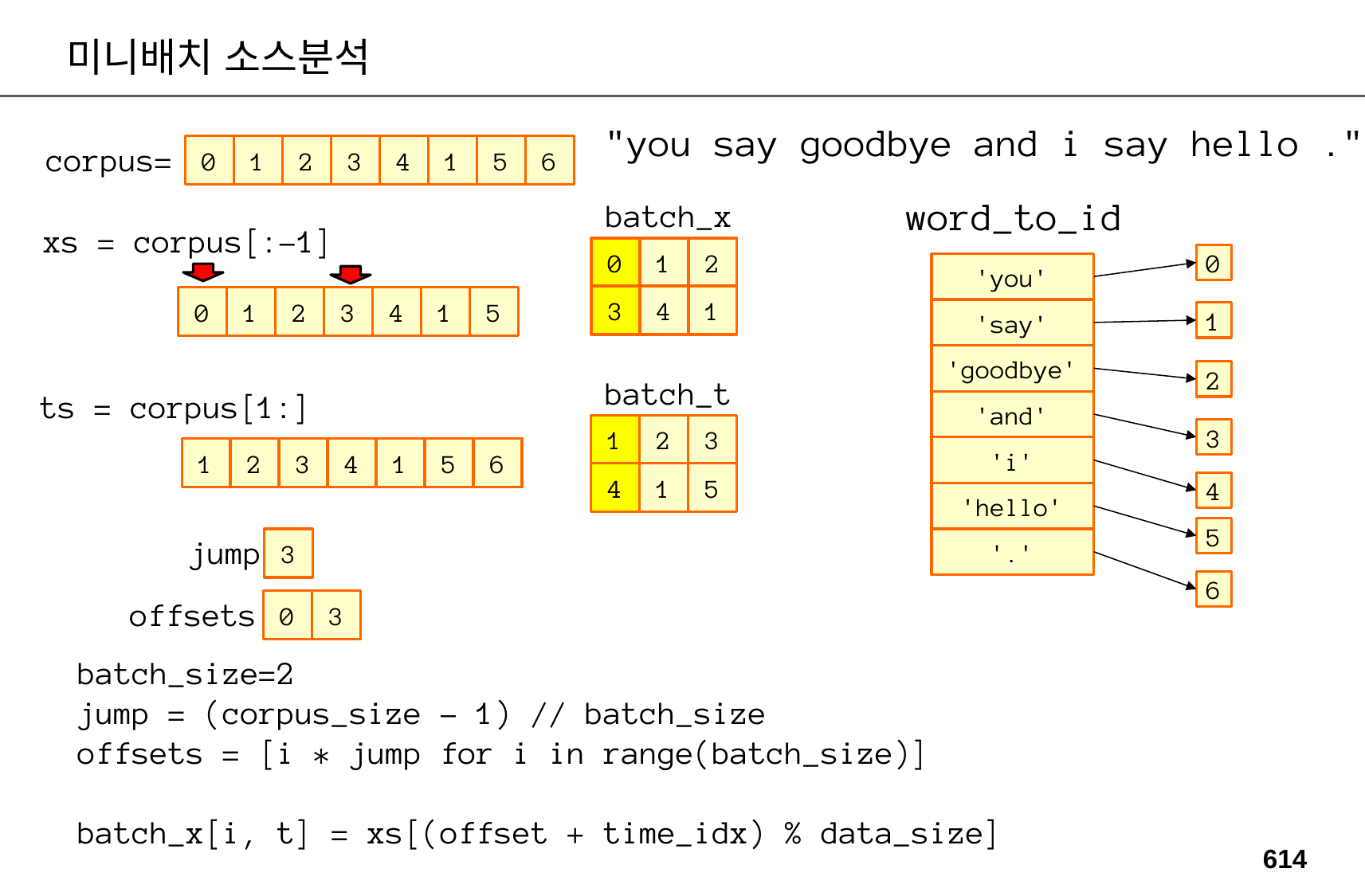

미니배치 소스분석
"you say goodbye and i say hello ."
corpus=
0
1
2
3
4
1
5
6
word_to_id
batch_x
xs = corpus[:-1]
0
1
2
0
'you'

3
4
1
0
1
2
3
4
1
5
'say'
1
'goodbye'
2
batch_t
ts = corpus[1:]
'and'
1
2
3
3
'i'
1
2
3
4
1
5
6
4
1
5
4
'hello'
5
jump
3
'.'
6
offsets
0
3
batch_size=2
jump = (corpus_size - 1) // batch_size
offsets = [i * jump for i in range(batch_size)]

batch_x[i, t] = xs[(offset + time_idx) % data_size]